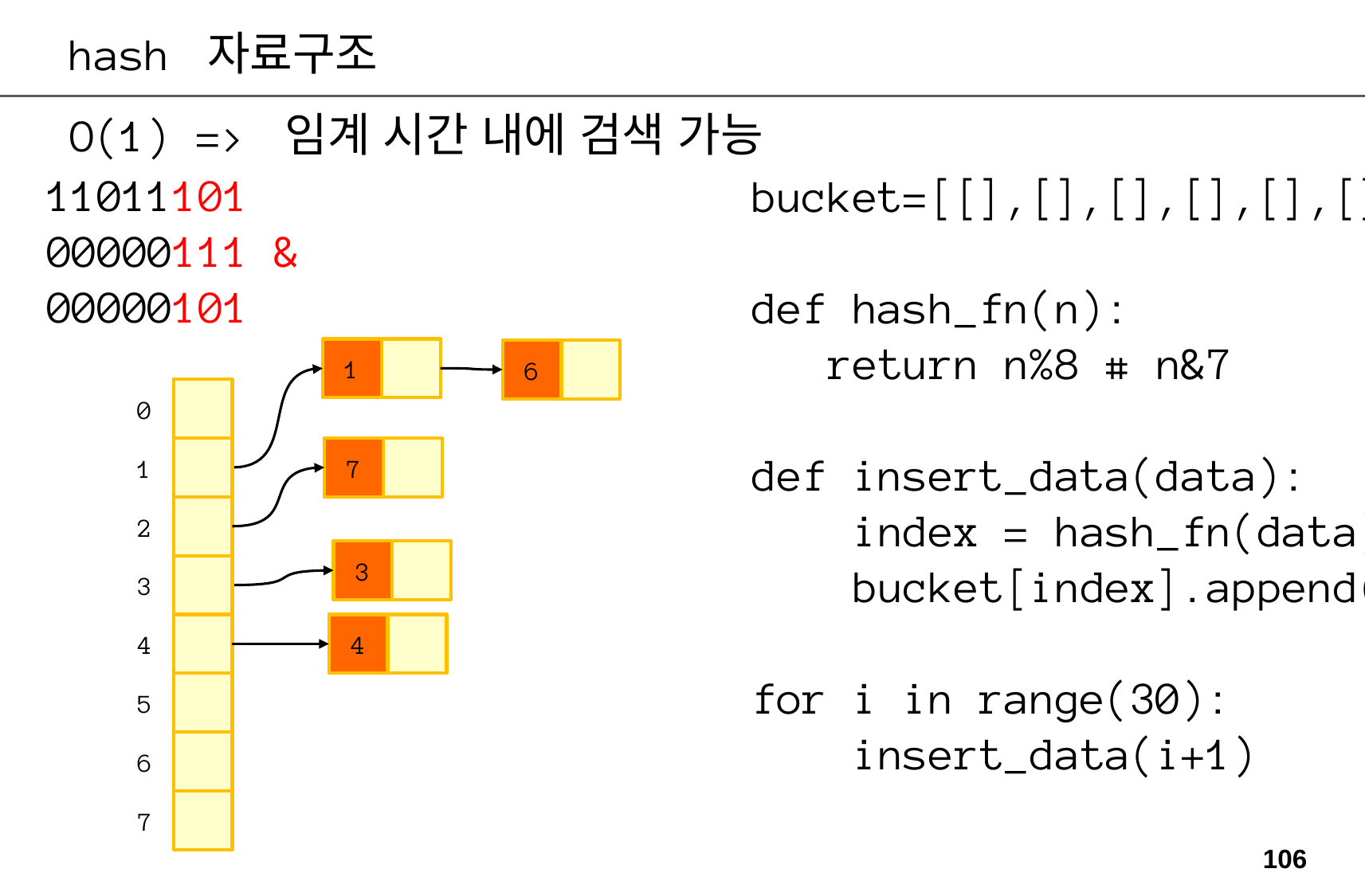

hash 자료구조
O(1) => 임계 시간 내에 검색 가능
11011101
00000111 &
00000101
bucket=[[],[],[],[],[],[],[],[]]

def hash_fn(n):
   return n%8 # n&7

def insert_data(data):
    index = hash_fn(data)
    bucket[index].append(data)

for i in range(30):
    insert_data(i+1)

1

6
0

7
1

2

3
3

4

4
5

6

7